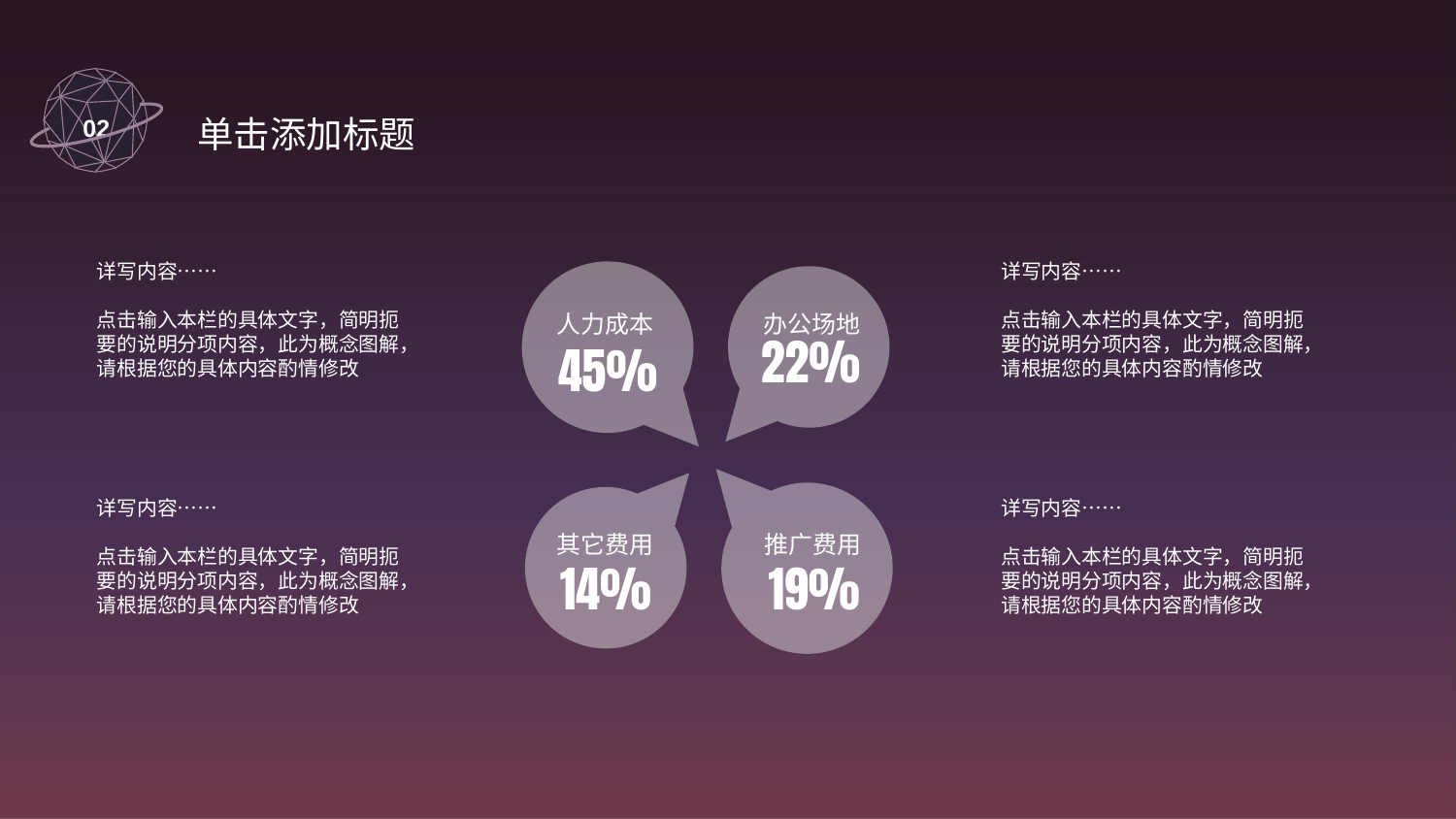

02

 单击添加标题

详写内容……

点击输入本栏的具体文字，简明扼要的说明分项内容，此为概念图解，请根据您的具体内容酌情修改
详写内容……

点击输入本栏的具体文字，简明扼要的说明分项内容，此为概念图解，请根据您的具体内容酌情修改

人力成本
办公场地
22%
45%

详写内容……

点击输入本栏的具体文字，简明扼要的说明分项内容，此为概念图解，请根据您的具体内容酌情修改
详写内容……

点击输入本栏的具体文字，简明扼要的说明分项内容，此为概念图解，请根据您的具体内容酌情修改
其它费用
推广费用
14%
19%